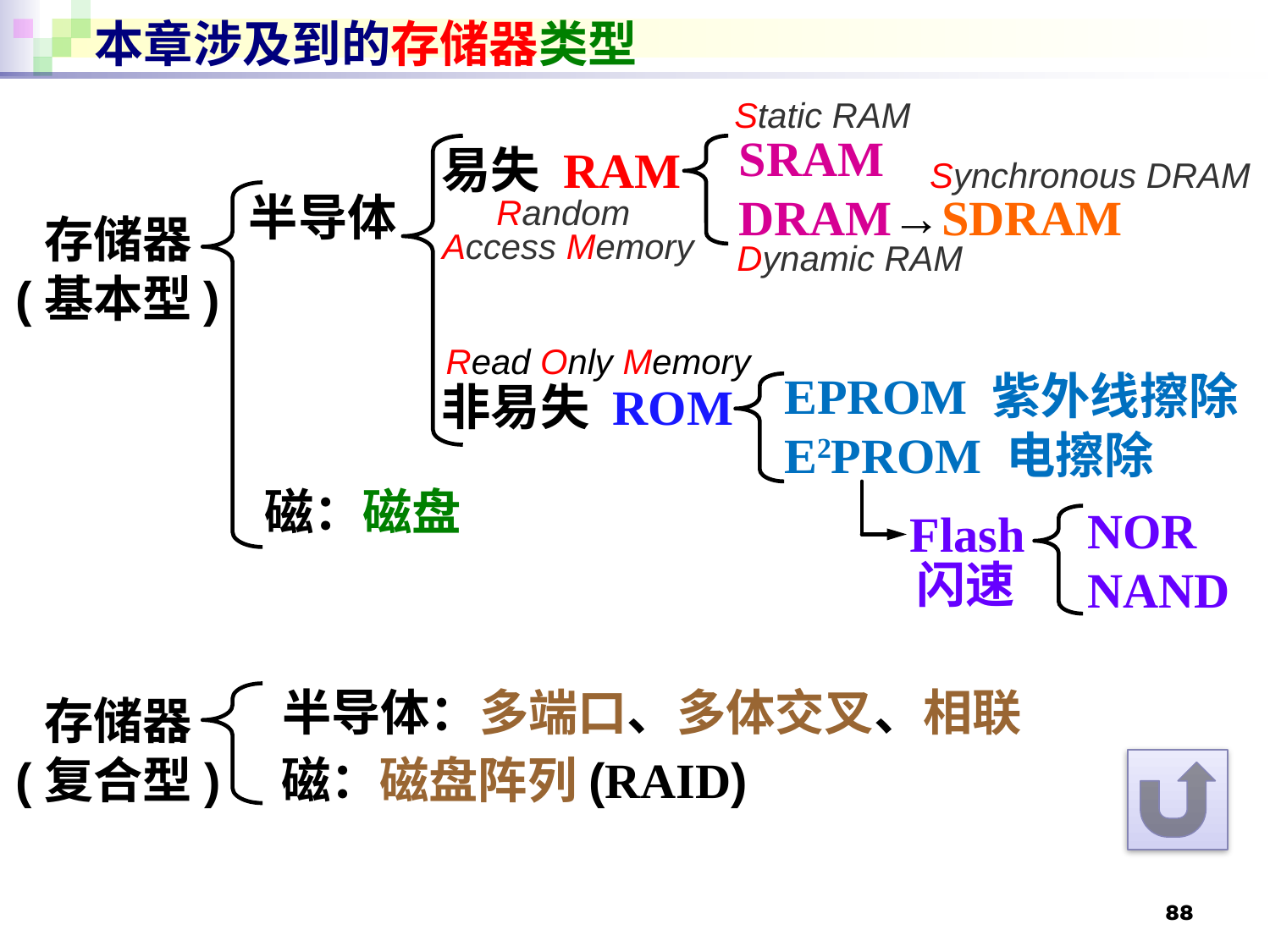

# 本章涉及到的存储器类型
Static RAM
SRAM
DRAM→SDRAM
易失 RAM

非易失 ROM

Synchronous DRAM
半导体

Random
Access Memory
存储器
(基本型)
Dynamic RAM
Read Only Memory
EPROM 紫外线擦除
E2PROM 电擦除

磁：磁盘
NOR
NAND
Flash

闪速
半导体：多端口、多体交叉、相联
存储器
(复合型)

磁：磁盘阵列(RAID)

88